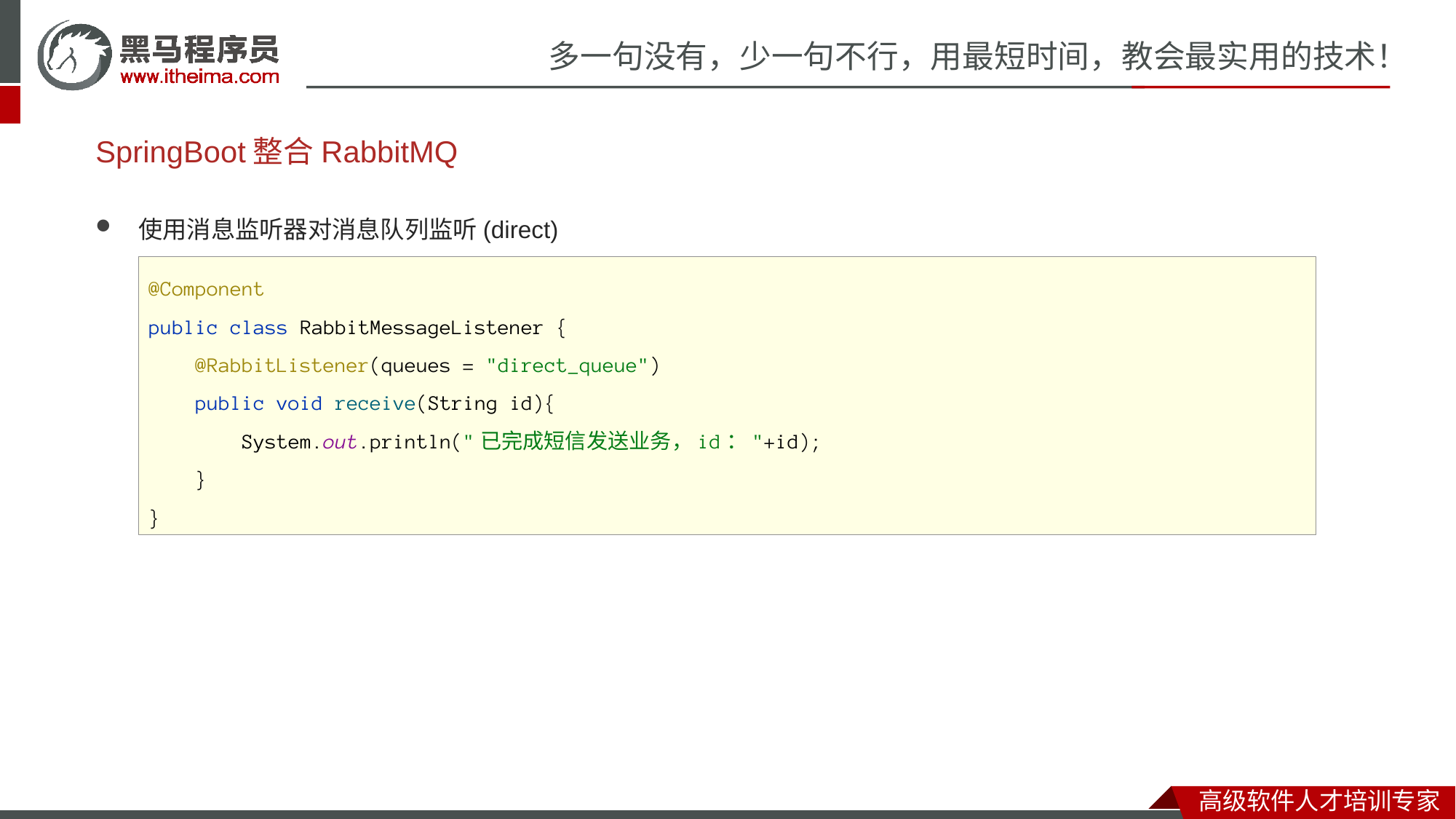

# SpringBoot整合RabbitMQ
使用消息监听器对消息队列监听(direct)

@Component
public class RabbitMessageListener {
    @RabbitListener(queues = "direct_queue")
    public void receive(String id){
        System.out.println("已完成短信发送业务，id："+id);
    }
}